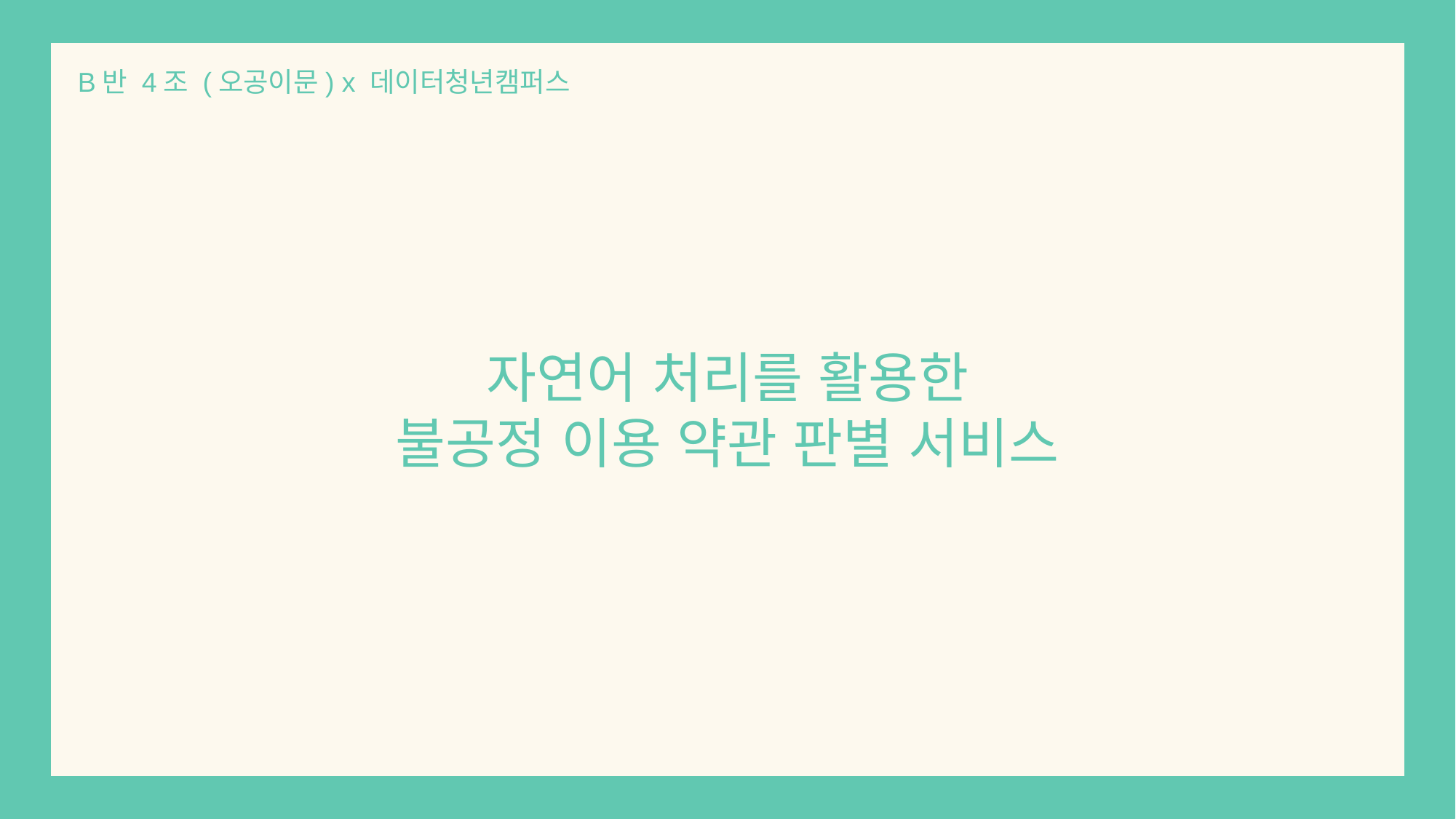

B반 4조 (오공이문) x 데이터청년캠퍼스
자연어 처리를 활용한
불공정 이용 약관 판별 서비스